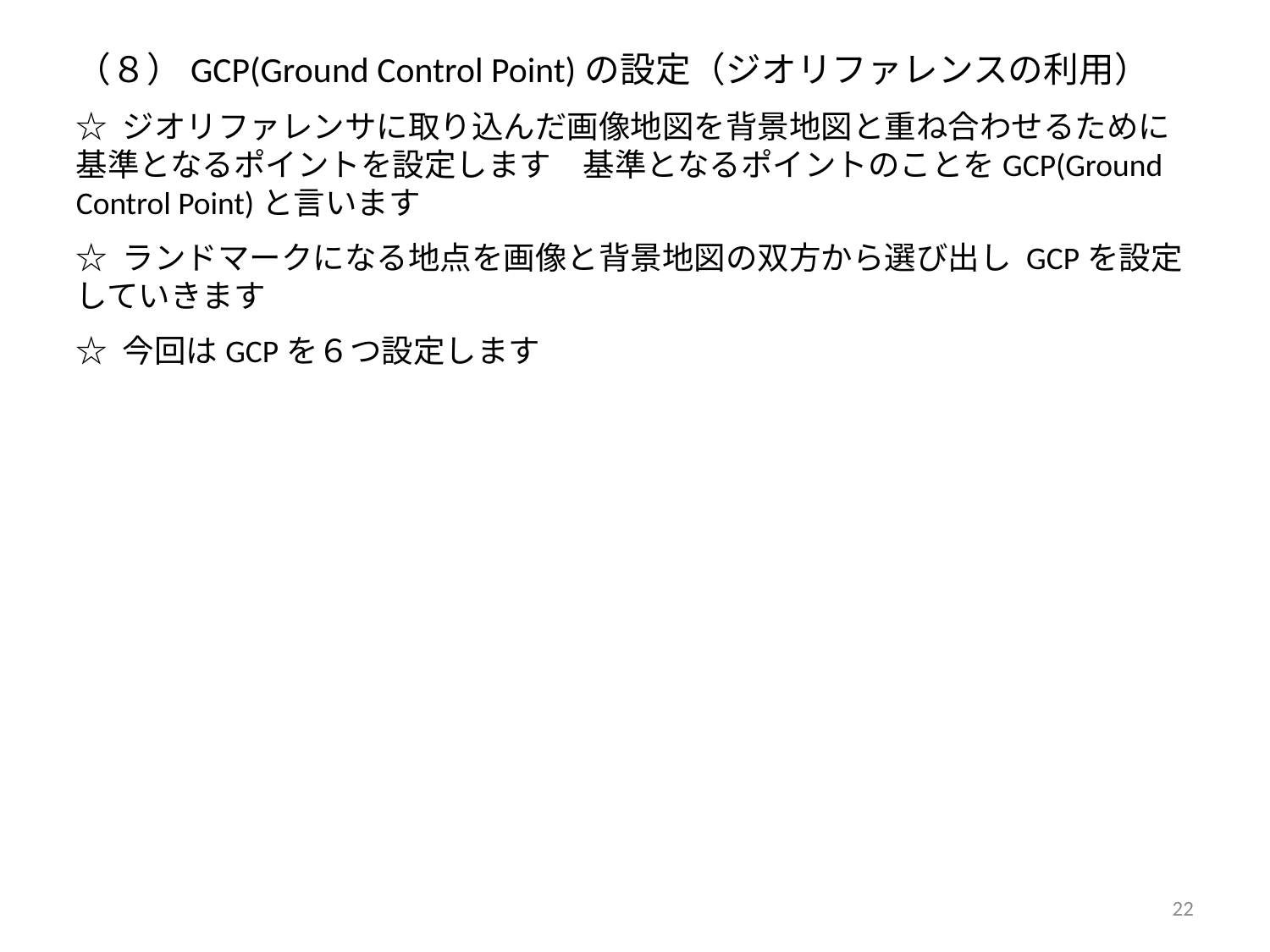

（８）GCP(Ground Control Point)の設定（ジオリファレンスの利用）

☆ ジオリファレンサに取り込んだ画像地図を背景地図と重ね合わせるために基準となるポイントを設定します　基準となるポイントのことをGCP(Ground Control Point)と言います

☆ ランドマークになる地点を画像と背景地図の双方から選び出し GCPを設定していきます

☆ 今回はGCPを６つ設定します
22